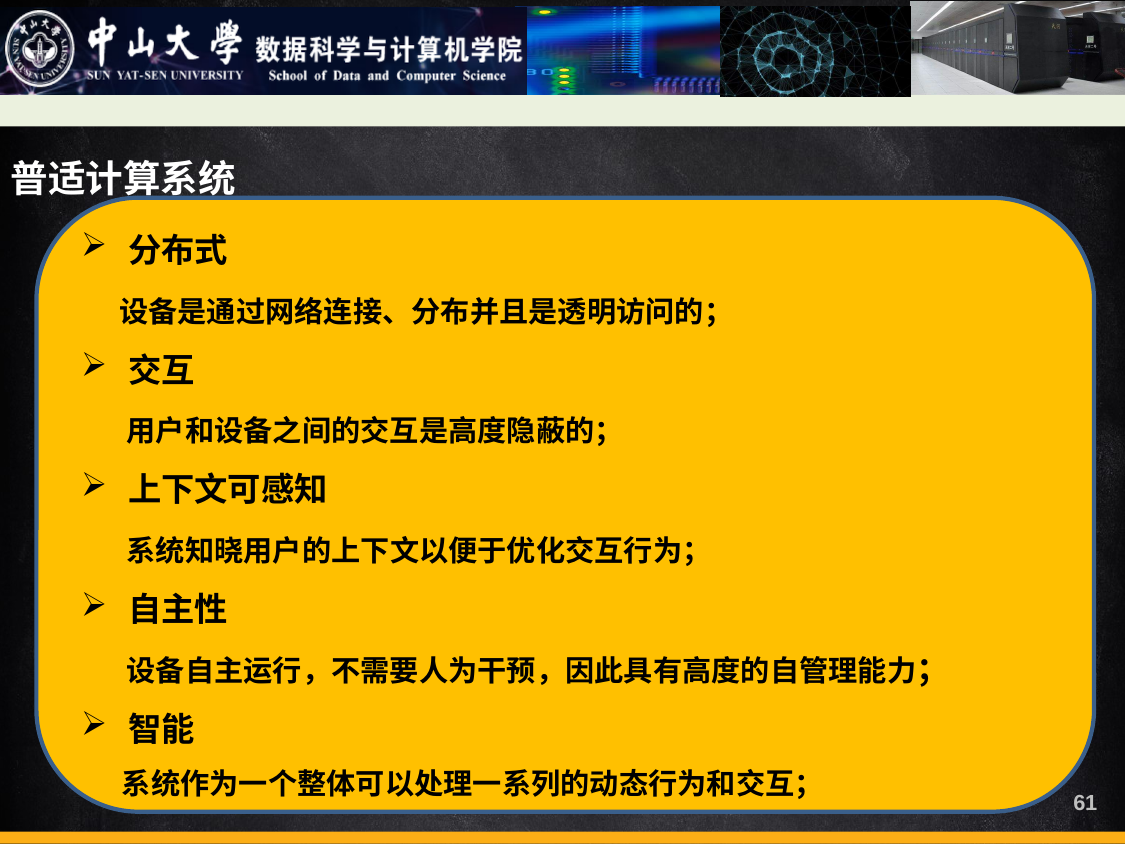

普适计算系统
分布式
    设备是通过网络连接、分布并且是透明访问的；
交互
     用户和设备之间的交互是高度隐蔽的；
上下文可感知
     系统知晓用户的上下文以便于优化交互行为；
自主性
     设备自主运行，不需要人为干预，因此具有高度的自管理能力；
智能
     系统作为一个整体可以处理一系列的动态行为和交互；